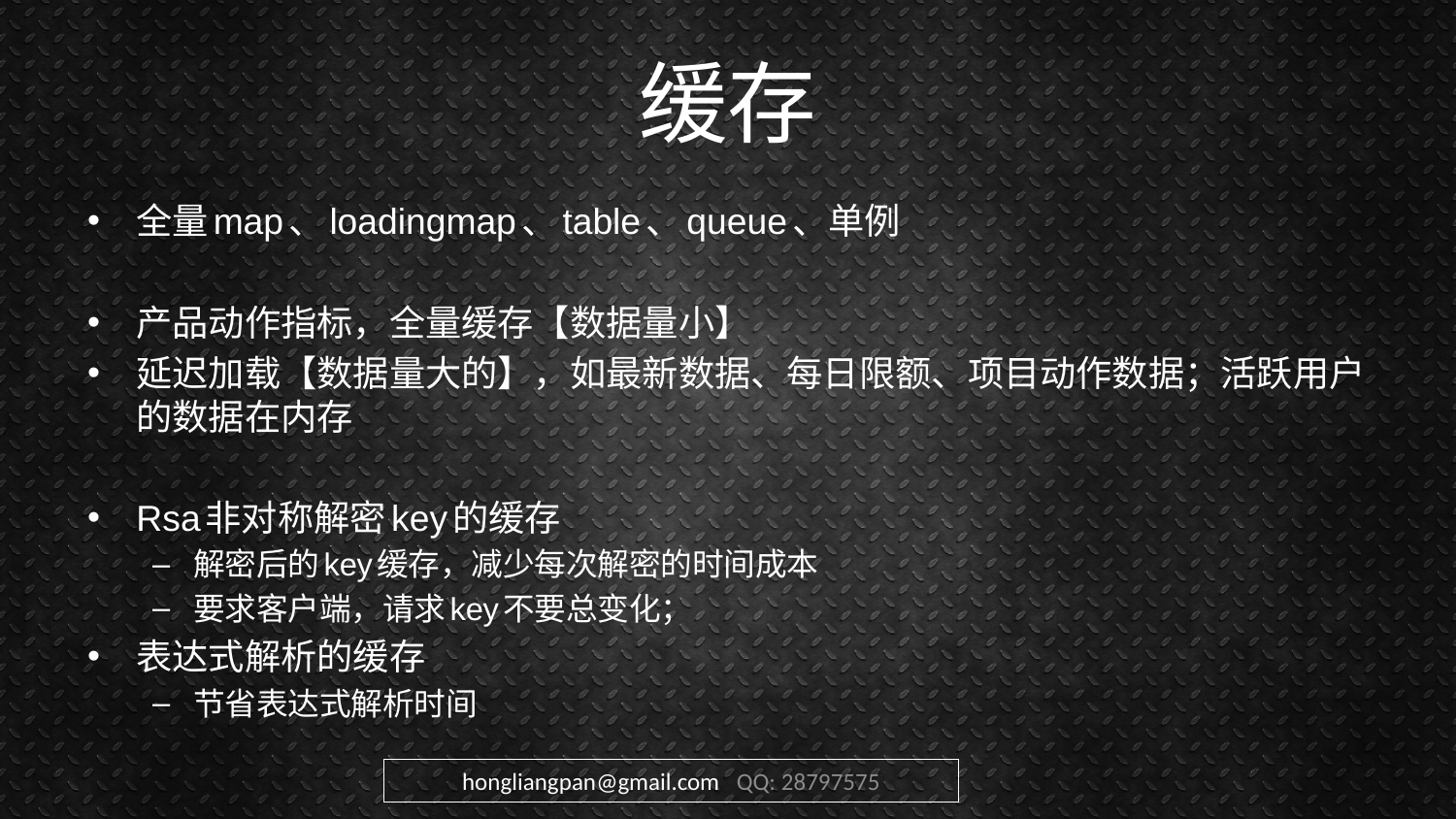

# 缓存
全量map、loadingmap、table、queue、单例

产品动作指标，全量缓存【数据量小】
延迟加载【数据量大的】，如最新数据、每日限额、项目动作数据；活跃用户的数据在内存

Rsa非对称解密key的缓存
解密后的key缓存，减少每次解密的时间成本
要求客户端，请求key不要总变化；
表达式解析的缓存
节省表达式解析时间